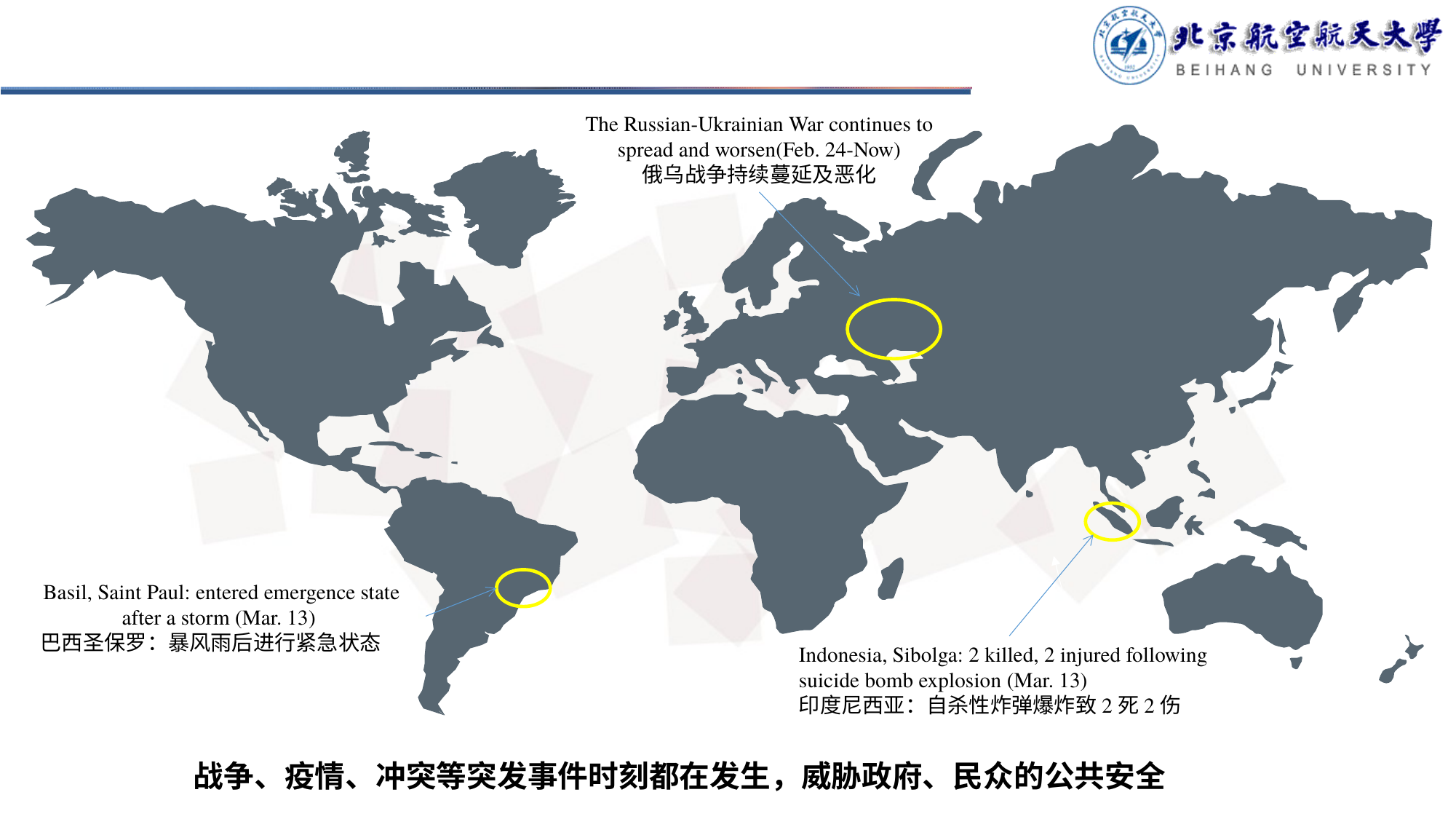

The Russian-Ukrainian War continues to spread and worsen(Feb. 24-Now)
俄乌战争持续蔓延及恶化

Basil, Saint Paul: entered emergence state after a storm (Mar. 13)
巴西圣保罗：暴风雨后进行紧急状态
Indonesia, Sibolga: 2 killed, 2 injured following suicide bomb explosion (Mar. 13)
印度尼西亚：自杀性炸弹爆炸致2死2伤
战争、疫情、冲突等突发事件时刻都在发生，威胁政府、民众的公共安全